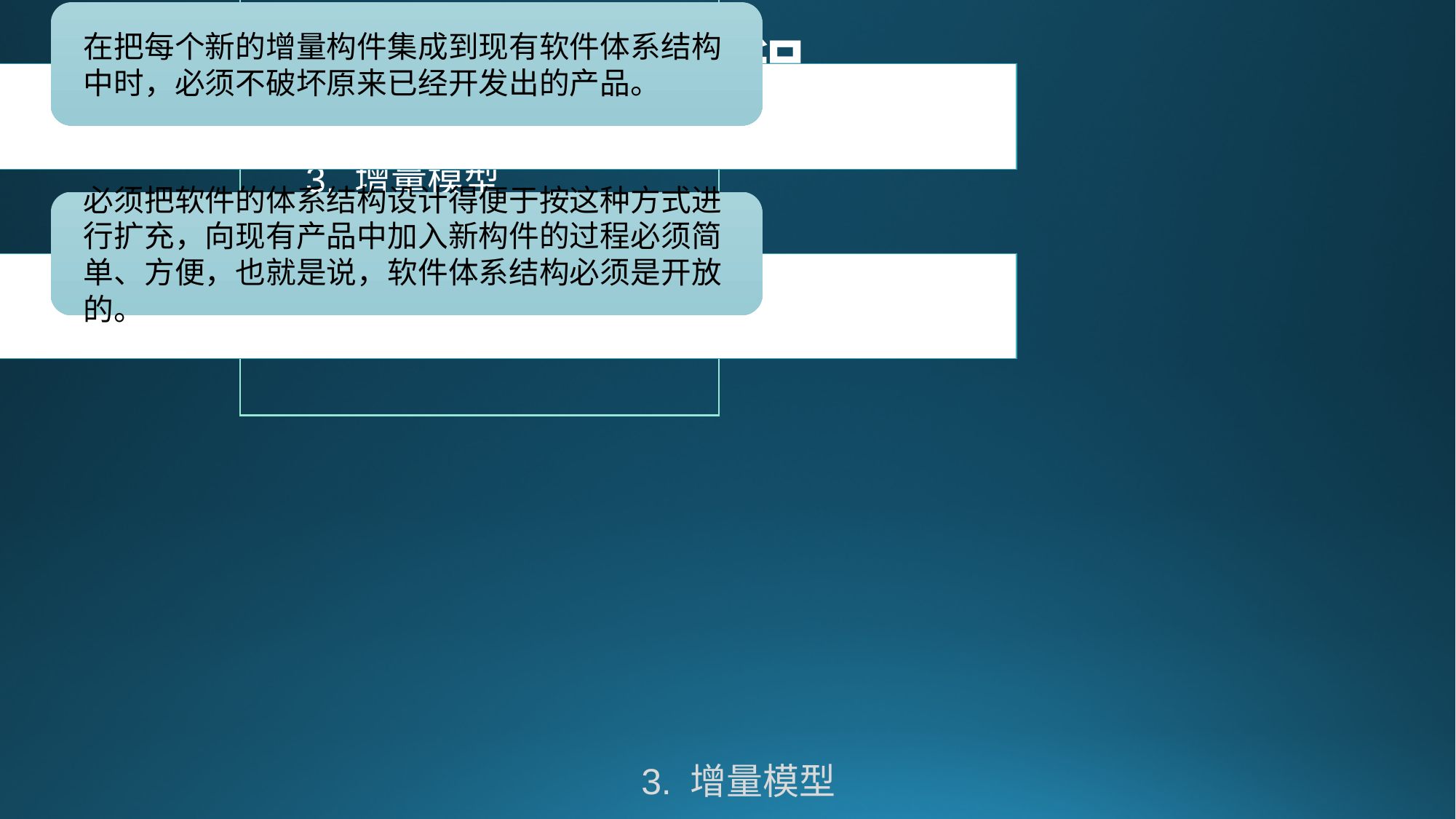

开发流程
3. 增量模型
使用增量模型的困难：

在把每个新的增量构件集成到现有软件体系结构中时，必须不破坏原来已经开发出的产品。

必须把软件的体系结构设计得便于按这种方式进行扩充，向现有产品中加入新构件的过程必须简单、方便，也就是说，软件体系结构必须是开放的。
3. 增量模型